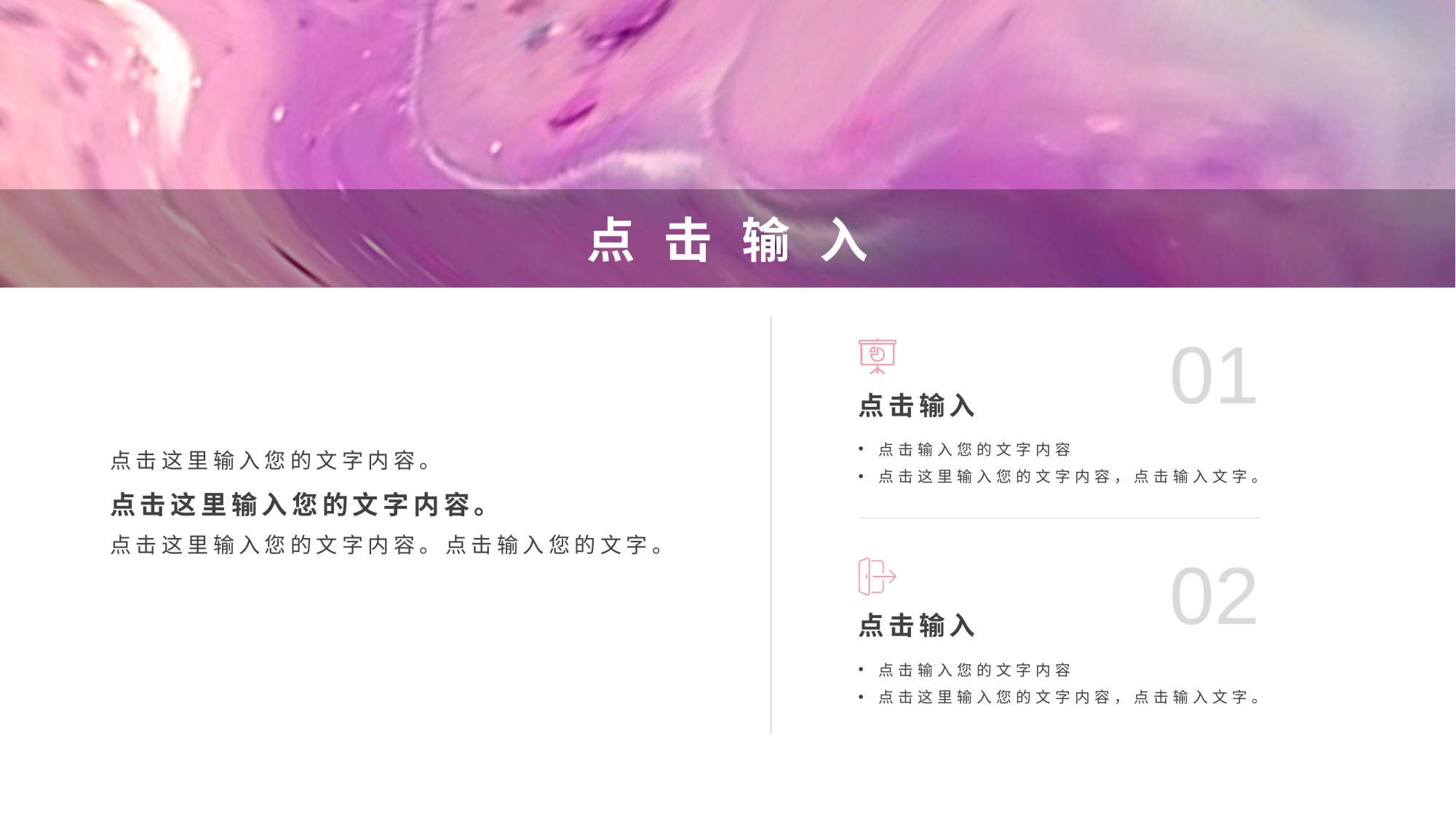

点 击 输 入
01

点击输入
点击输入您的文字内容
点击这里输入您的文字内容，点击输入文字。
点击这里输入您的文字内容。
点击这里输入您的文字内容。
点击这里输入您的文字内容。点击输入您的文字。
02

点击输入
点击输入您的文字内容
点击这里输入您的文字内容，点击输入文字。